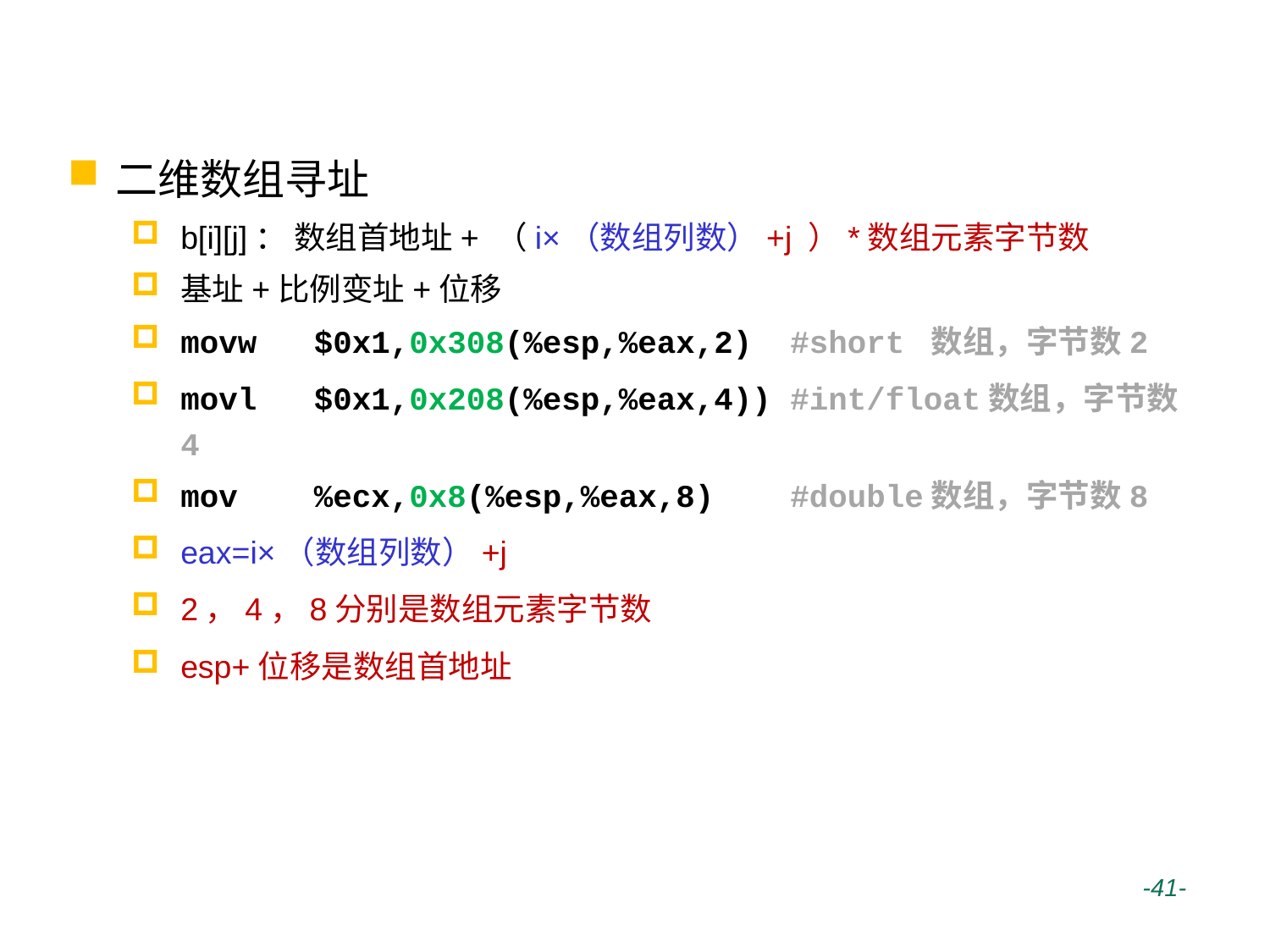

# 二维数组变量寻址方式
二维数组寻址
b[i][j]： 数组首地址+ （i×（数组列数）+j ）*数组元素字节数
基址+比例变址+位移
movw   $0x1,0x308(%esp,%eax,2)  #short 数组，字节数2
movl   $0x1,0x208(%esp,%eax,4)) #int/float数组，字节数4
mov    %ecx,0x8(%esp,%eax,8)    #double数组，字节数8
eax=i×（数组列数）+j
2，4，8分别是数组元素字节数
esp+位移是数组首地址

 -41-